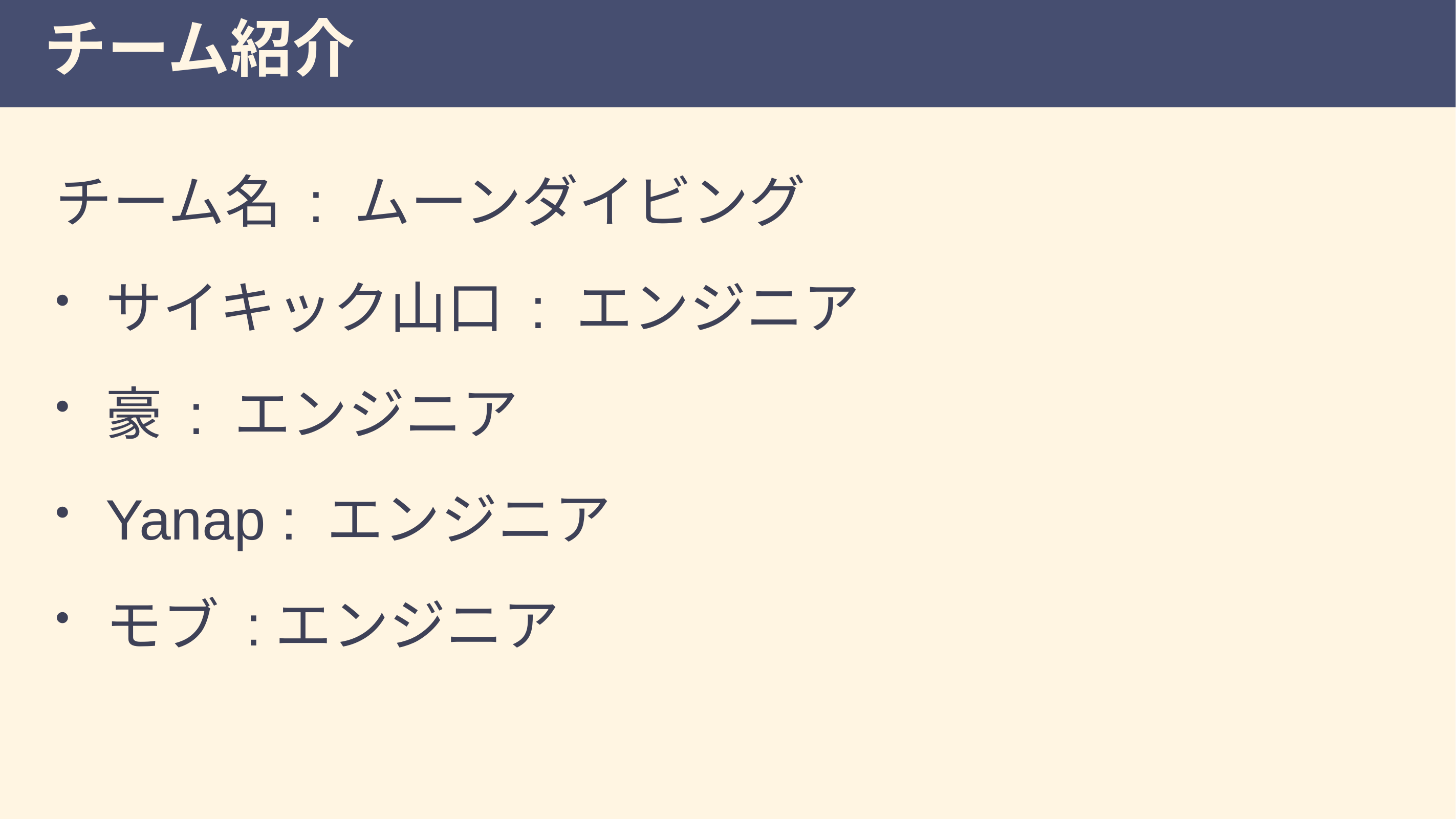

# チーム紹介
チーム名 : ムーンダイビング
サイキック山口 : エンジニア
豪 : エンジニア
Yanap : エンジニア
モブ :エンジニア